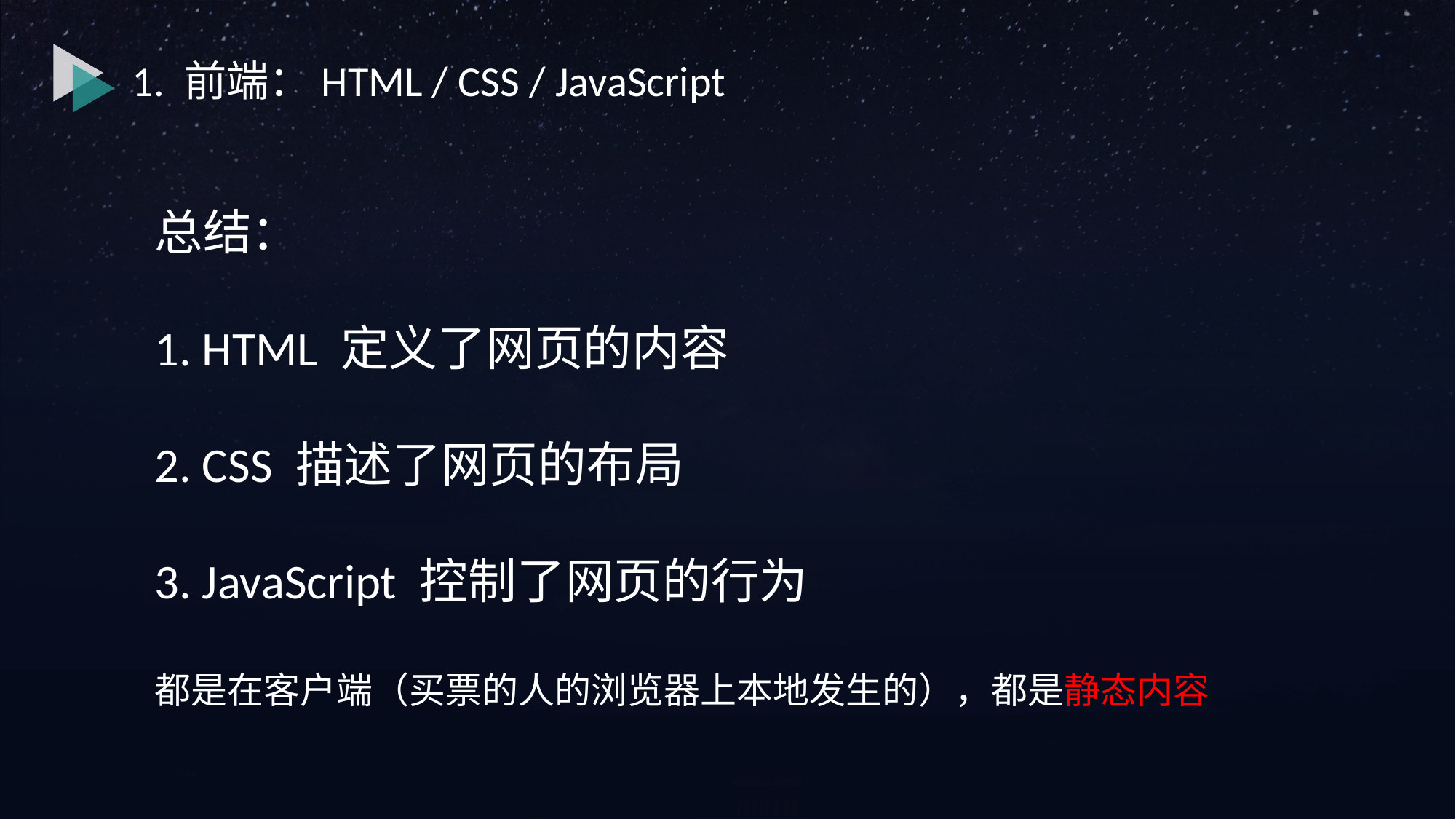

1. 前端：HTML / CSS / JavaScript
总结：

1. HTML 定义了网页的内容

2. CSS 描述了网页的布局

3. JavaScript 控制了网页的行为

都是在客户端（买票的人的浏览器上本地发生的），都是静态内容